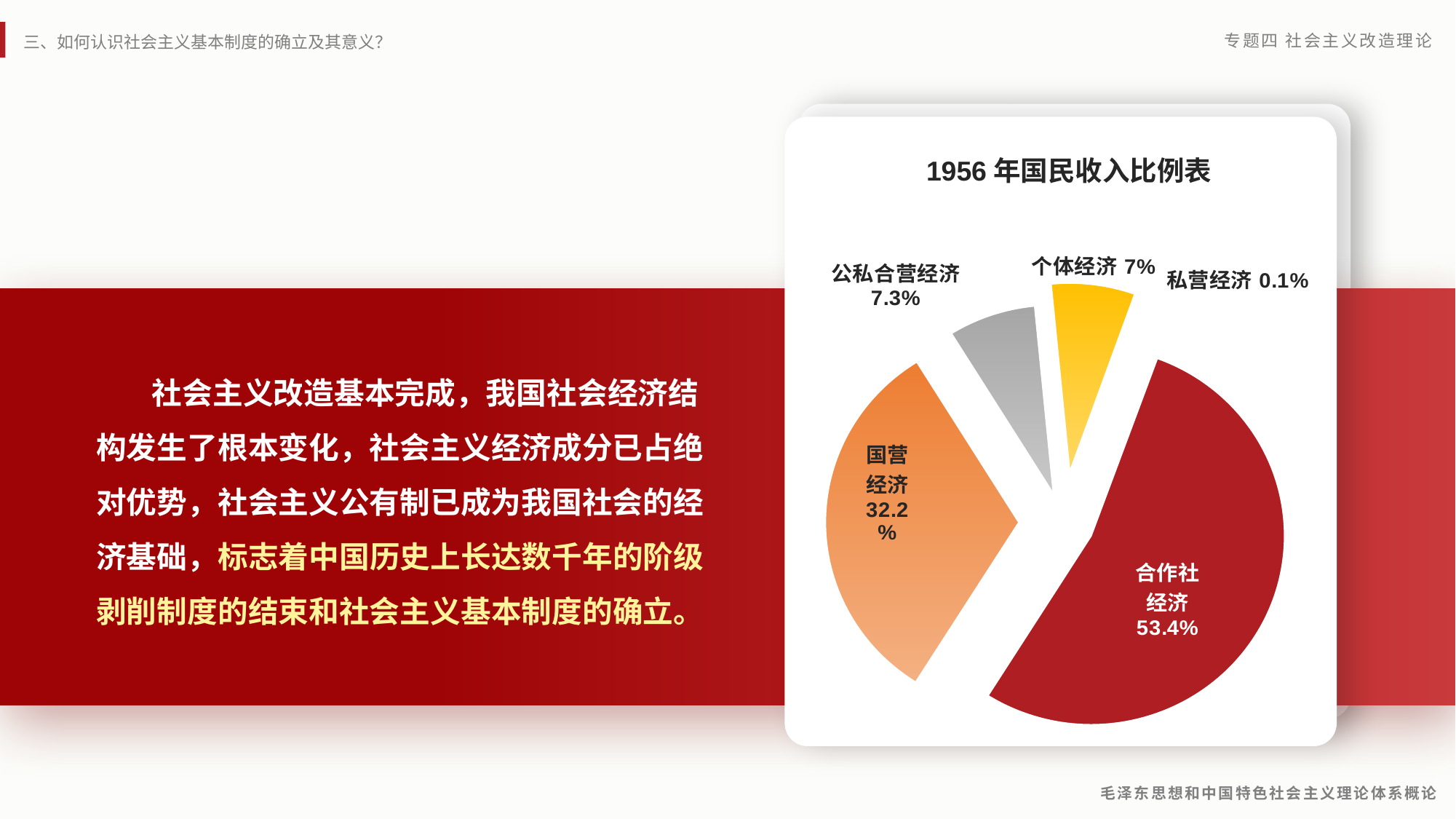

1956年国民收入比例表

### Chart

| Category | 1956年国民收入比例表 |
|---|---|
| 合作社经济 | 53.4 |
| 国营经济 | 32.2 |
| 公私合营经济 | 7.3 |
| 个体经济 | 7.0 |
| 私营经济 | 0.1 |
       社会主义改造基本完成，我国社会经济结构发生了根本变化，社会主义经济成分已占绝对优势，社会主义公有制已成为我国社会的经济基础，标志着中国历史上长达数千年的阶级剥削制度的结束和社会主义基本制度的确立。